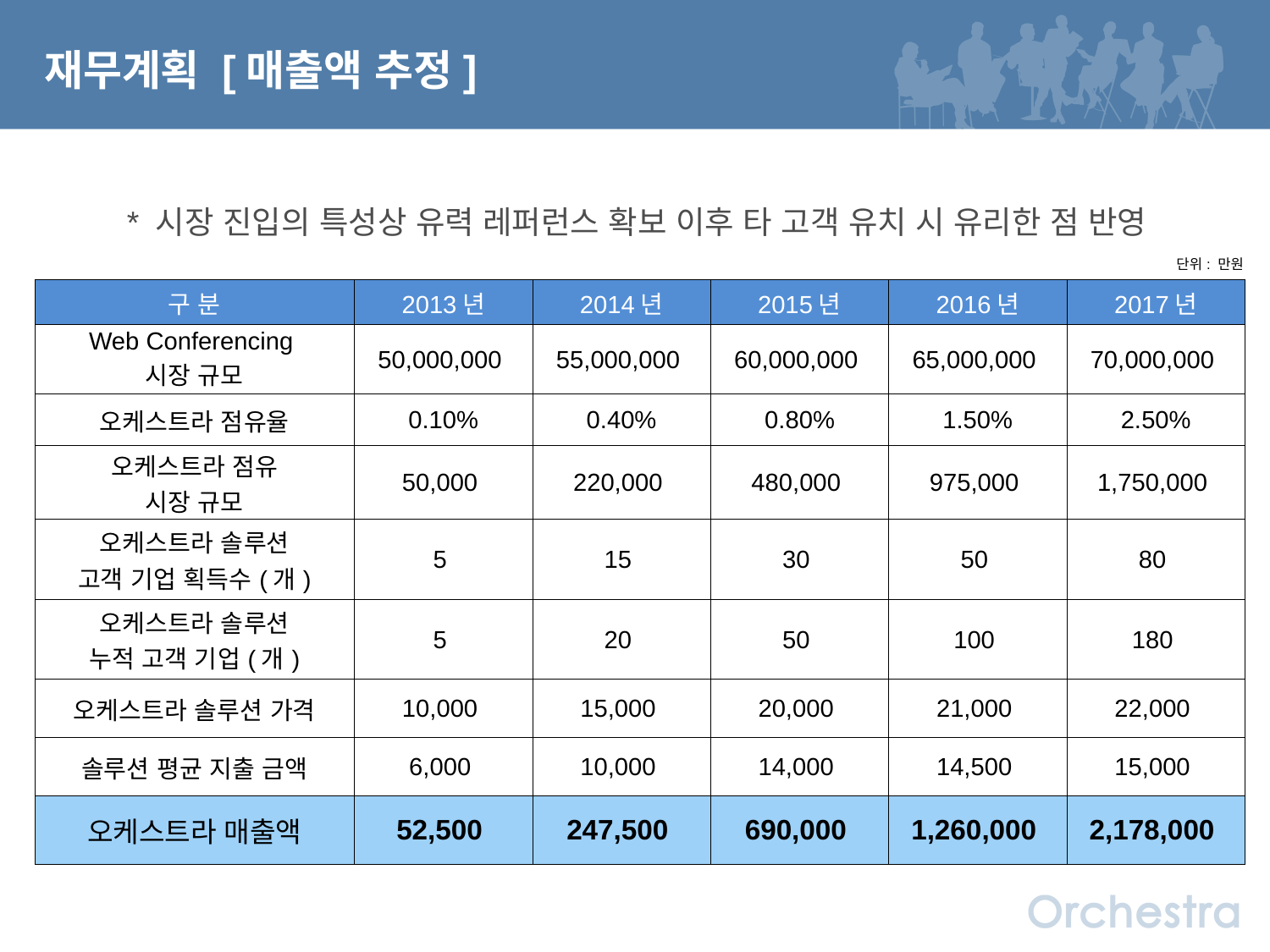

재무계획 [매출액 추정]
* 시장 진입의 특성상 유력 레퍼런스 확보 이후 타 고객 유치 시 유리한 점 반영
|  |  |  |  |  | 단위: 만원 |
| --- | --- | --- | --- | --- | --- |
| 구 분 | 2013년 | 2014년 | 2015년 | 2016년 | 2017년 |
| Web Conferencing 시장 규모 | 50,000,000 | 55,000,000 | 60,000,000 | 65,000,000 | 70,000,000 |
| 오케스트라 점유율 | 0.10% | 0.40% | 0.80% | 1.50% | 2.50% |
| 오케스트라 점유 시장 규모 | 50,000 | 220,000 | 480,000 | 975,000 | 1,750,000 |
| 오케스트라 솔루션 고객 기업 획득수(개) | 5 | 15 | 30 | 50 | 80 |
| 오케스트라 솔루션 누적 고객 기업(개) | 5 | 20 | 50 | 100 | 180 |
| 오케스트라 솔루션 가격 | 10,000 | 15,000 | 20,000 | 21,000 | 22,000 |
| 솔루션 평균 지출 금액 | 6,000 | 10,000 | 14,000 | 14,500 | 15,000 |
| 오케스트라 매출액 | 52,500 | 247,500 | 690,000 | 1,260,000 | 2,178,000 |